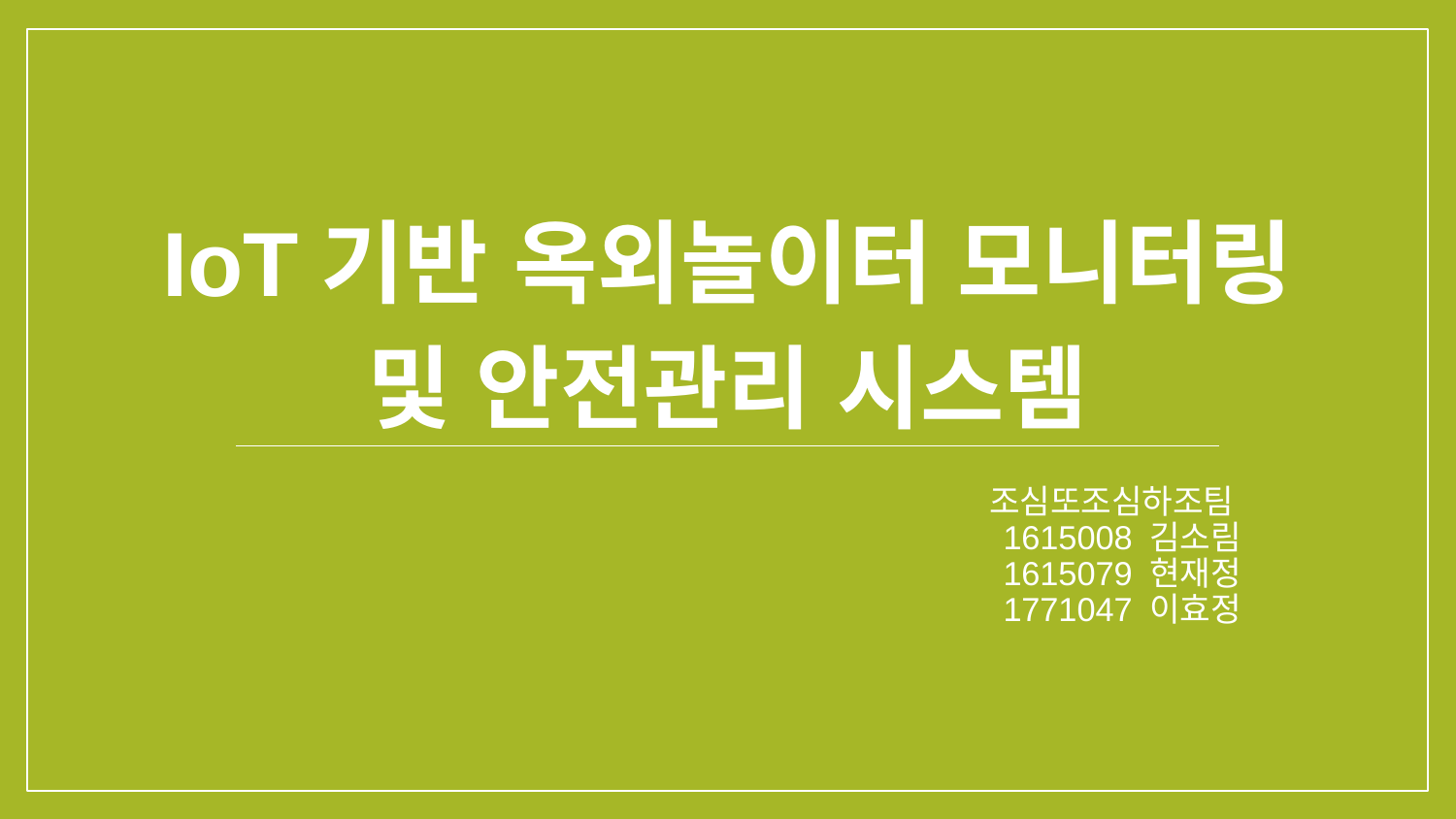

# IoT기반 옥외놀이터 모니터링 및 안전관리 시스템
  조심또조심하조팀
    1615008 김소림
    1615079 현재정
    1771047 이효정